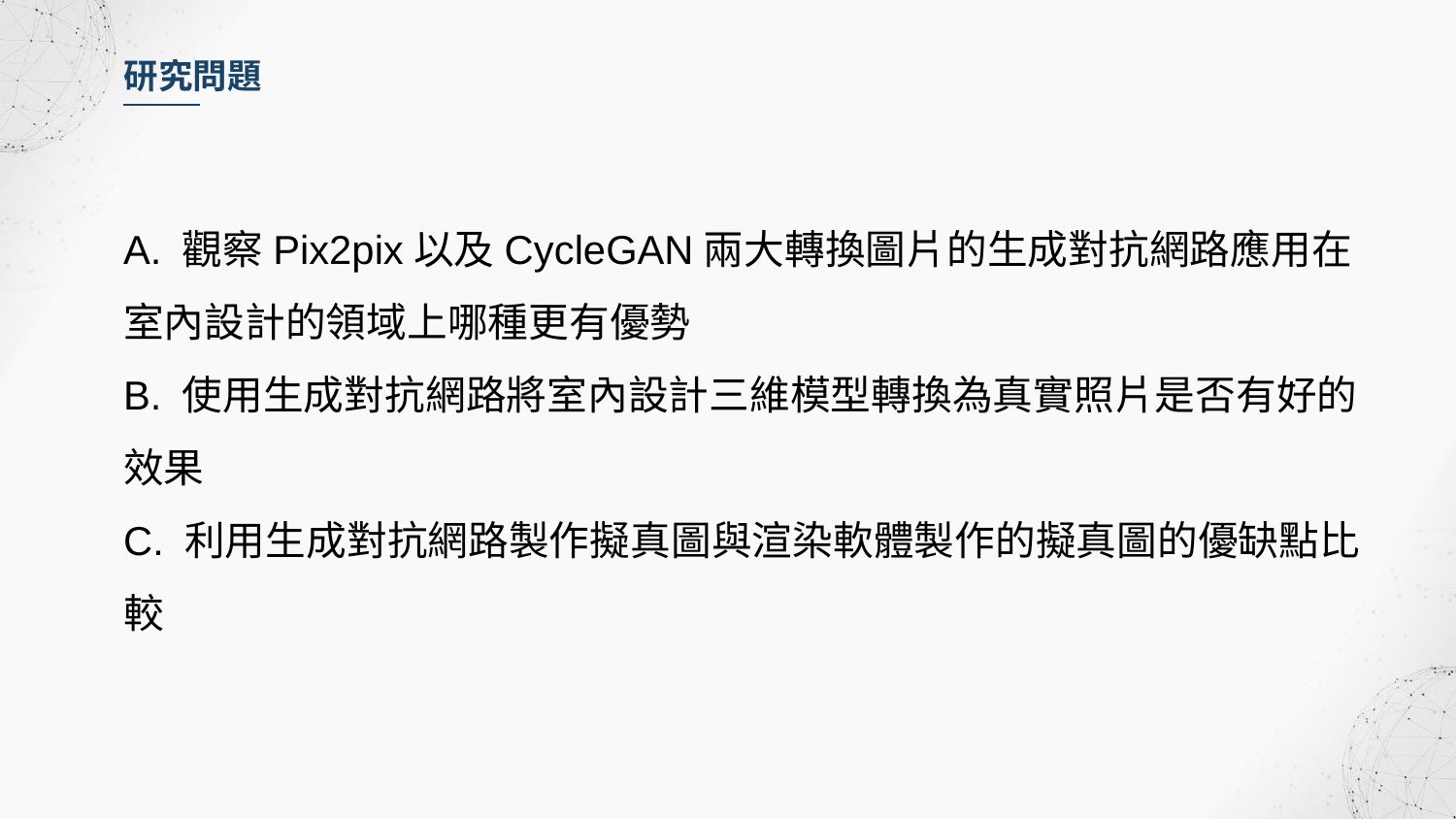

研究問題
A. 觀察Pix2pix以及CycleGAN兩大轉換圖片的生成對抗網路應用在室內設計的領域上哪種更有優勢
B. 使用生成對抗網路將室內設計三維模型轉換為真實照片是否有好的效果
C. 利用生成對抗網路製作擬真圖與渲染軟體製作的擬真圖的優缺點比較